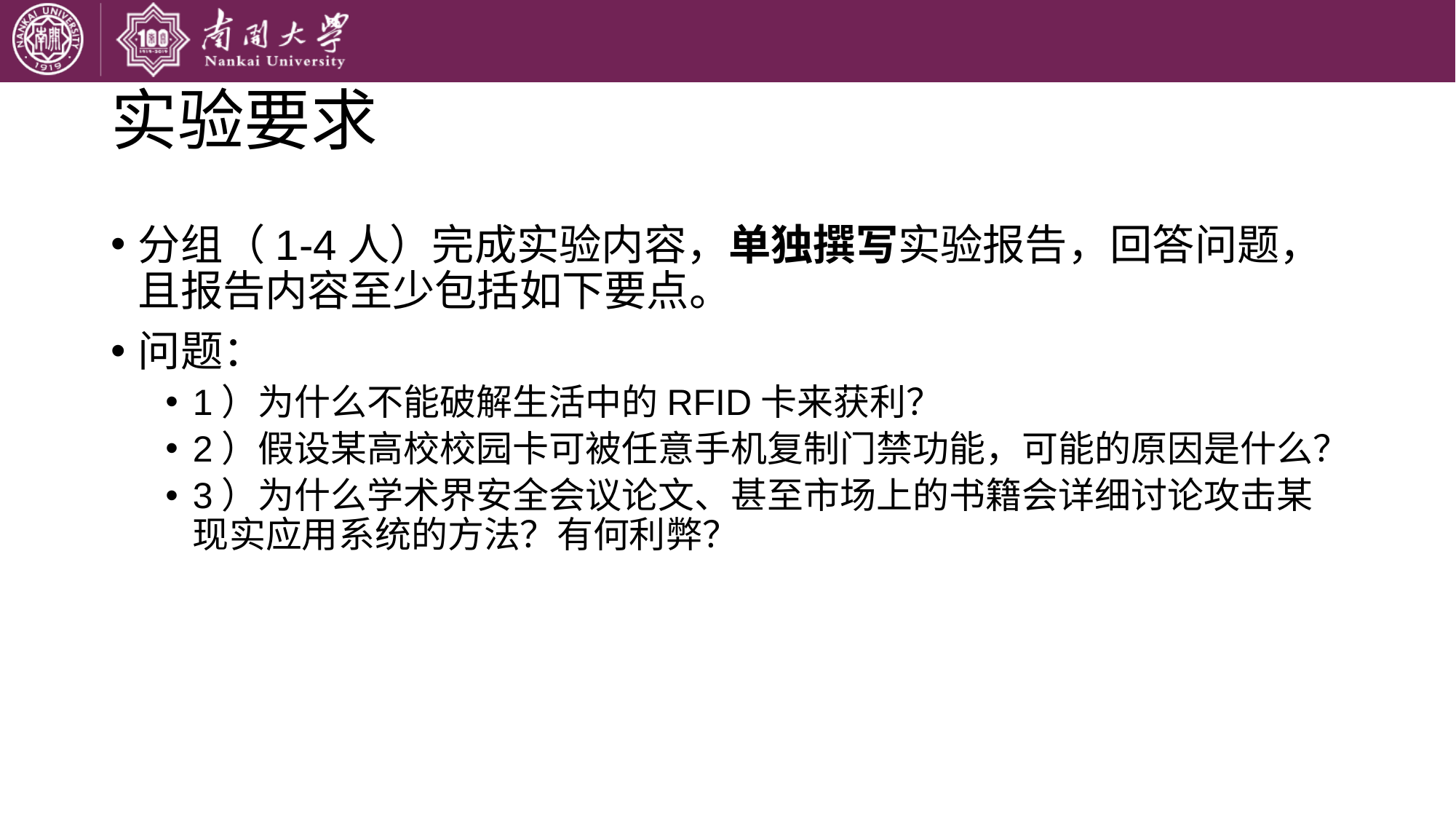

# 实验要求
分组（1-4人）完成实验内容，单独撰写实验报告，回答问题，且报告内容至少包括如下要点。
问题：
1）为什么不能破解生活中的RFID卡来获利？
2）假设某高校校园卡可被任意手机复制门禁功能，可能的原因是什么？
3）为什么学术界安全会议论文、甚至市场上的书籍会详细讨论攻击某现实应用系统的方法？有何利弊？